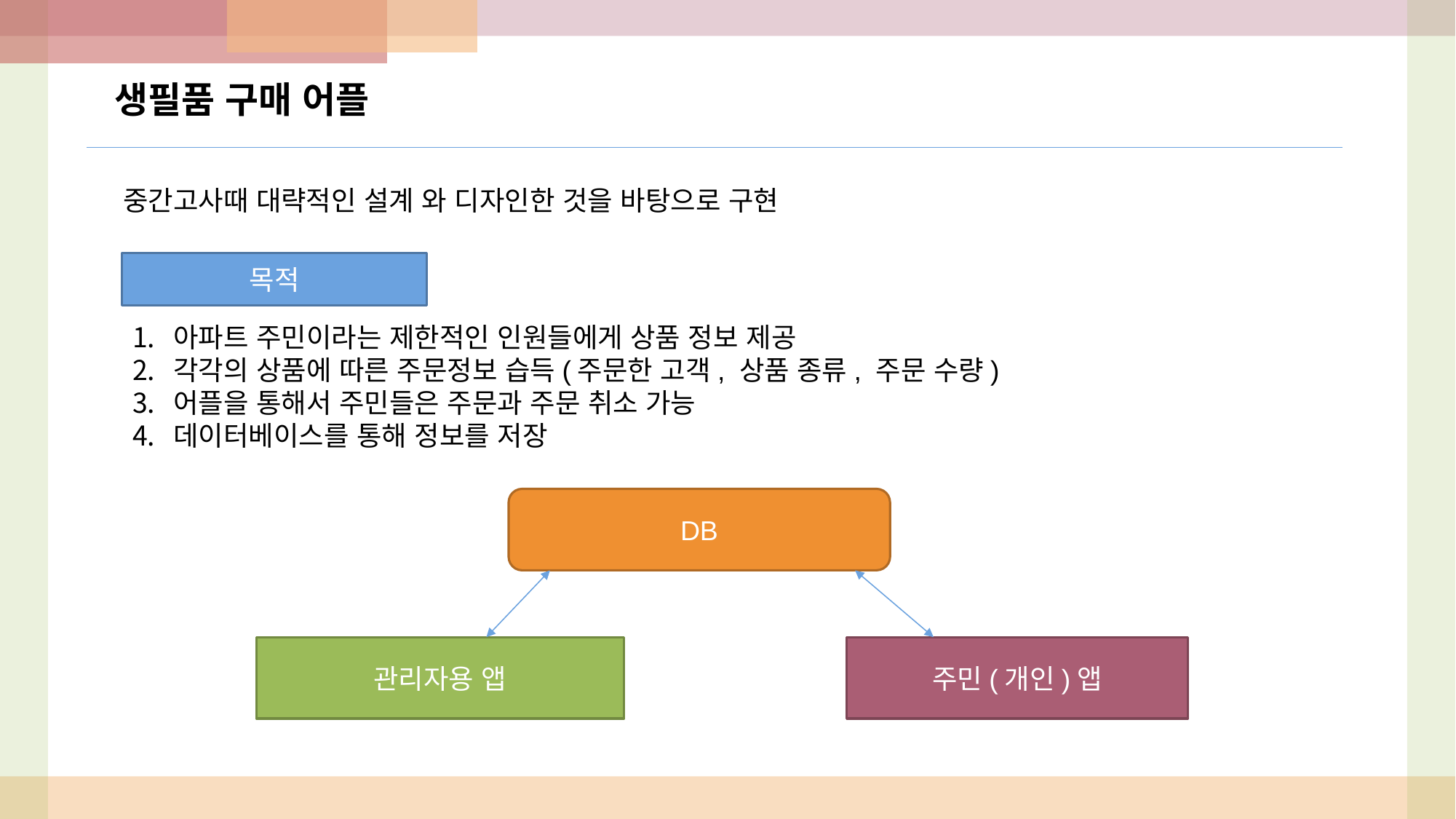

생필품 구매 어플
중간고사때 대략적인 설계 와 디자인한 것을 바탕으로 구현
목적
아파트 주민이라는 제한적인 인원들에게 상품 정보 제공
각각의 상품에 따른 주문정보 습득(주문한 고객, 상품 종류, 주문 수량)
어플을 통해서 주민들은 주문과 주문 취소 가능
데이터베이스를 통해 정보를 저장
DB
관리자용 앱
주민(개인)앱